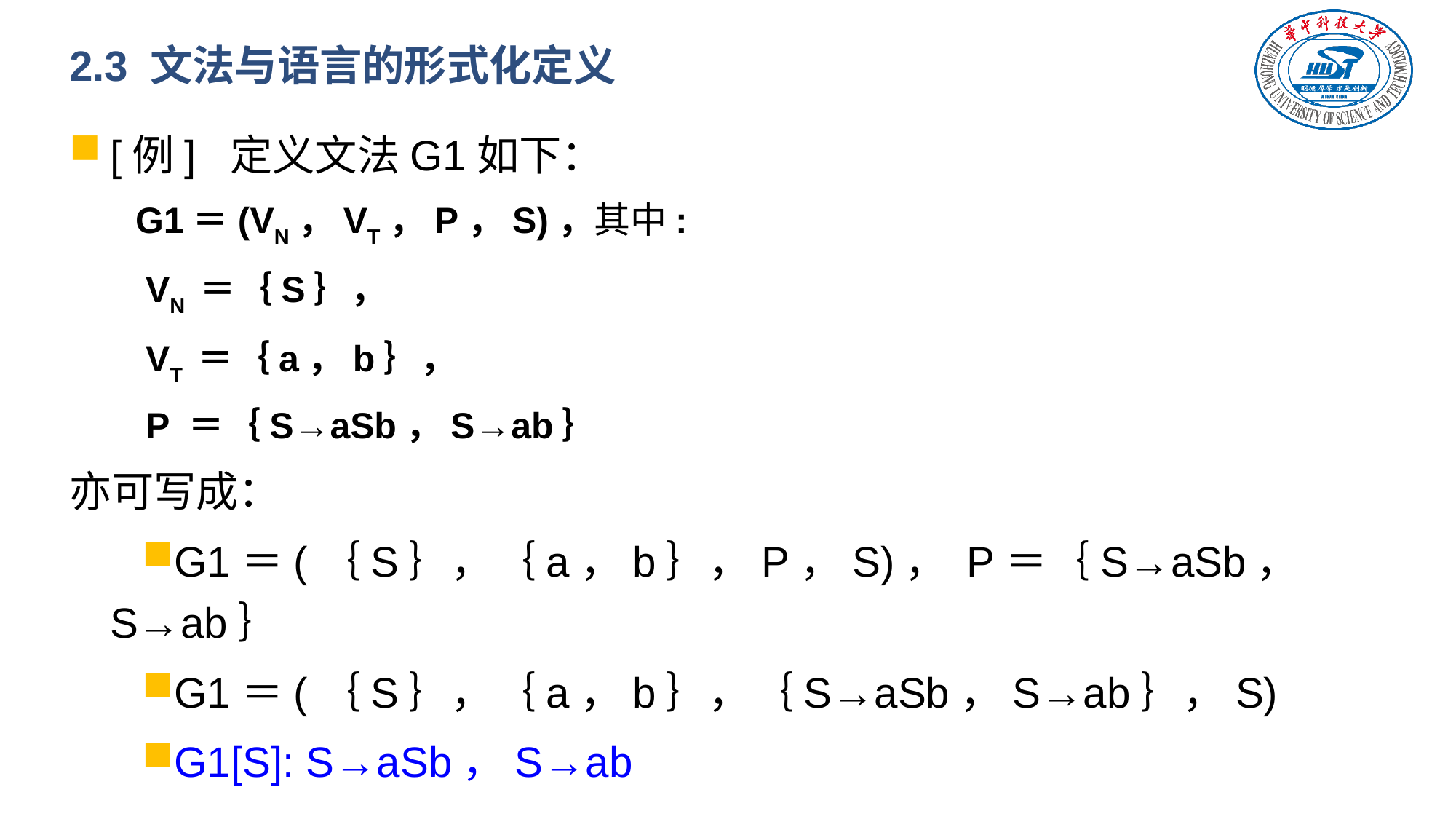

# 2.3 文法与语言的形式化定义
[例]  定义文法G1如下：
 G1＝(VN，VT，P，S)，其中:
  VN ＝｛S｝，
  VT ＝｛a，b｝，
  P ＝｛S→aSb，S→ab｝
亦可写成：
G1＝(｛S｝，｛a，b｝，P，S)， P＝｛S→aSb，S→ab｝
G1＝(｛S｝，｛a，b｝，｛S→aSb，S→ab｝，S)
G1[S]: S→aSb，S→ab

22